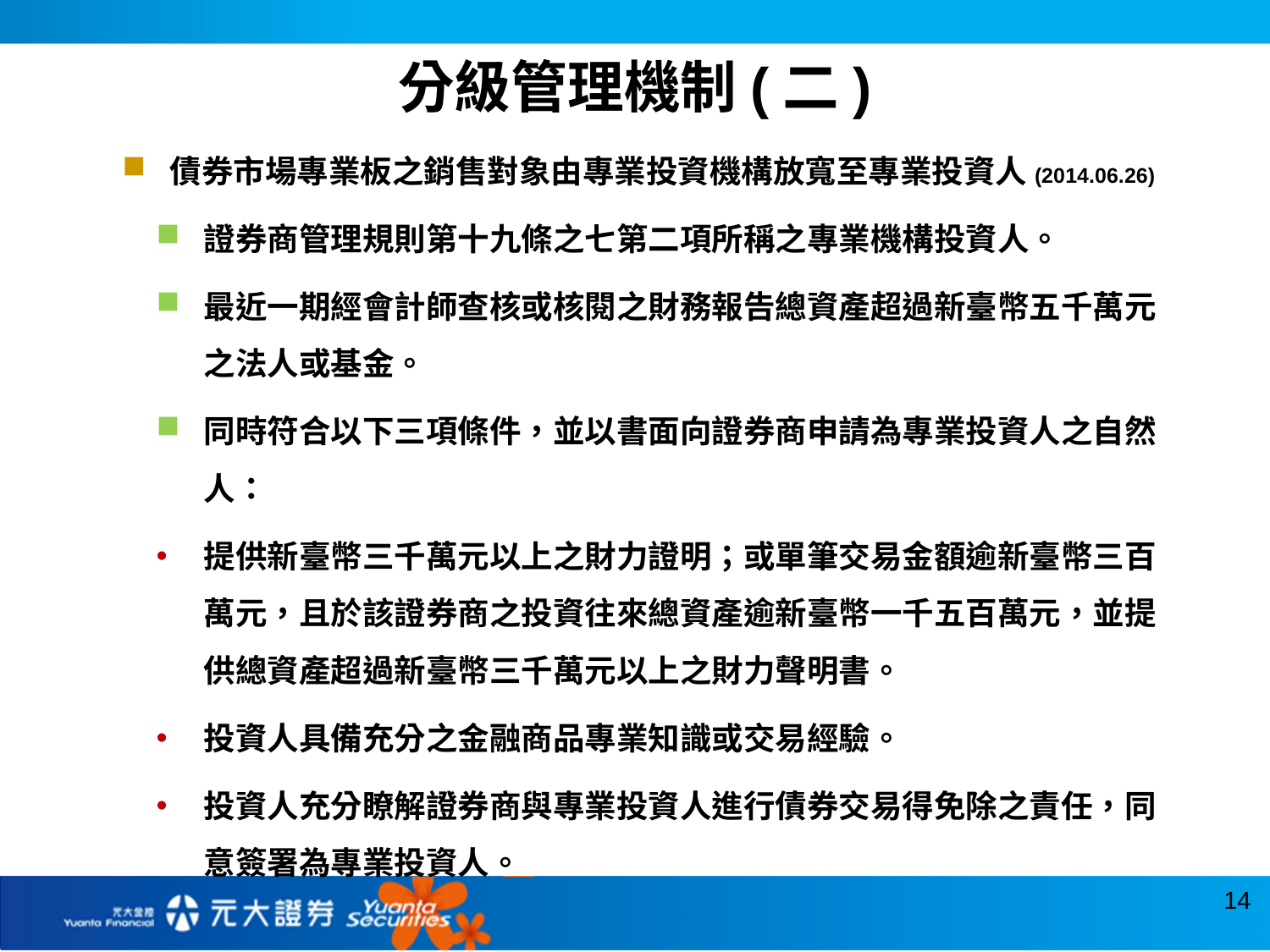

分級管理機制(二)
債券市場專業板之銷售對象由專業投資機構放寬至專業投資人(2014.06.26)
證券商管理規則第十九條之七第二項所稱之專業機構投資人。
最近一期經會計師查核或核閱之財務報告總資產超過新臺幣五千萬元之法人或基金。
同時符合以下三項條件，並以書面向證券商申請為專業投資人之自然人：
提供新臺幣三千萬元以上之財力證明；或單筆交易金額逾新臺幣三百萬元，且於該證券商之投資往來總資產逾新臺幣一千五百萬元，並提供總資產超過新臺幣三千萬元以上之財力聲明書。
投資人具備充分之金融商品專業知識或交易經驗。
投資人充分瞭解證券商與專業投資人進行債券交易得免除之責任，同意簽署為專業投資人。